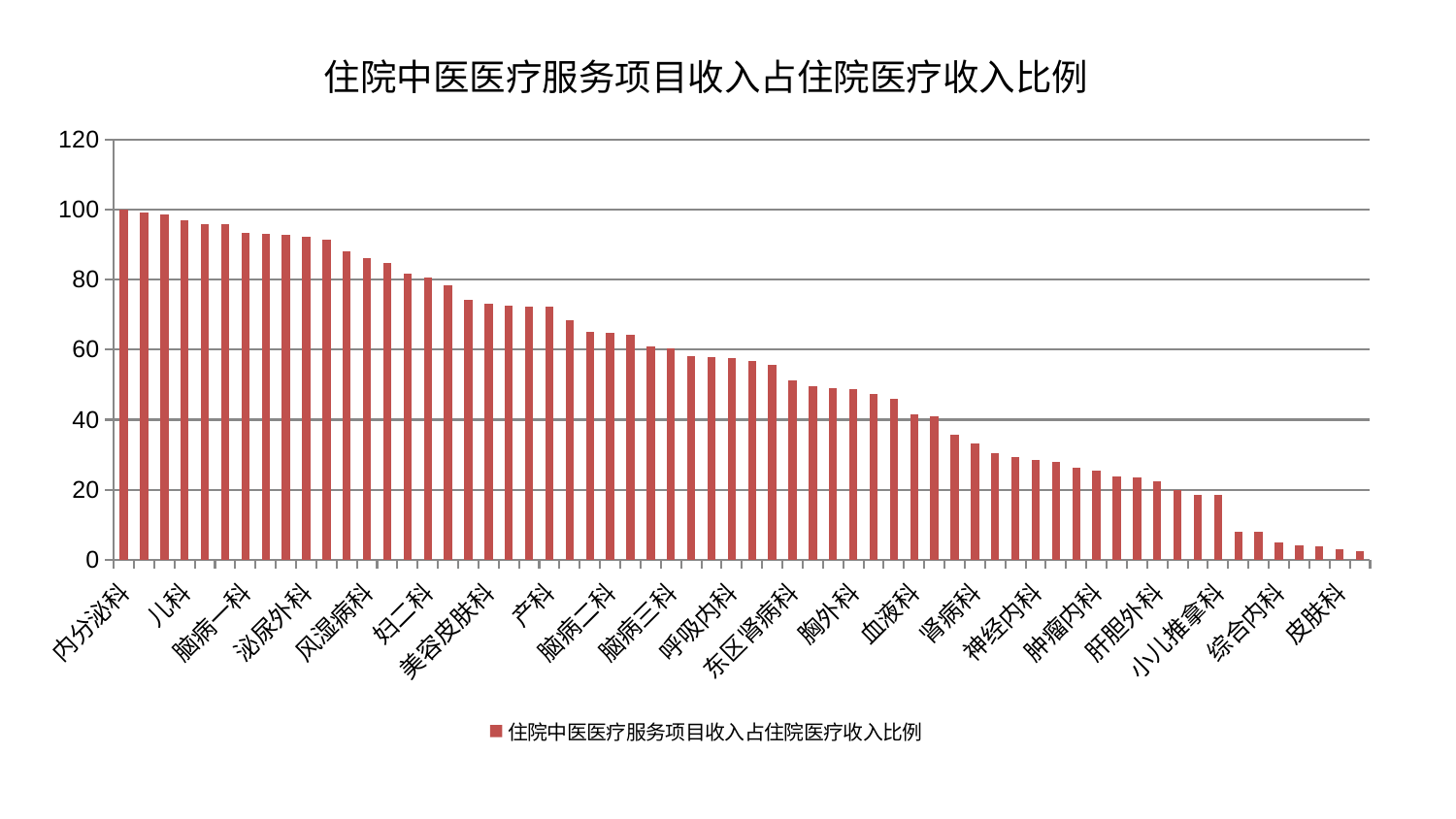

### Chart: 住院中医医疗服务项目收入占住院医疗收入比例

| Category | 住院中医医疗服务项目收入占住院医疗收入比例 |
|---|---|
| 内分泌科 | 99.99999999999999 |
| 身心医学科 | 99.22500177730561 |
| 显微骨科 | 98.68719299287878 |
| 儿科 | 97.02353360908829 |
| 推拿科 | 95.94879015284154 |
| 治未病中心 | 95.7934603252021 |
| 脑病一科 | 93.28367723340571 |
| 肝病科 | 93.07956639863751 |
| 肾脏内科 | 92.78663026294919 |
| 泌尿外科 | 92.11708408164272 |
| 乳腺甲状腺外科 | 91.45222111184059 |
| 心血管内科 | 88.05265078569658 |
| 风湿病科 | 86.10940014654776 |
| 脾胃病科 | 84.73578846604241 |
| 创伤骨科 | 81.59448150620594 |
| 妇二科 | 80.48422264966717 |
| 康复科 | 78.52803679231717 |
| 中医外治中心 | 74.261815691406 |
| 美容皮肤科 | 73.01632338132166 |
| 心病二科 | 72.5992983956588 |
| 脊柱骨科 | 72.40005108966983 |
| 产科 | 72.20712693222805 |
| 脾胃科消化科合并 | 68.4156851513891 |
| 神经外科 | 65.00698414745247 |
| 脑病二科 | 64.74451256394406 |
| 妇科妇二科合并 | 64.29797420361406 |
| 针灸科 | 60.92964311062642 |
| 脑病三科 | 60.43733058146301 |
| 耳鼻喉科 | 58.231986632666725 |
| 心病三科 | 57.94208058098628 |
| 呼吸内科 | 57.61465548673879 |
| 运动损伤骨科 | 56.80701487360379 |
| 重症医学科 | 55.6041346355942 |
| 东区肾病科 | 51.26122727732445 |
| 医院 | 49.497479034067005 |
| 普通外科 | 49.04433948405761 |
| 胸外科 | 48.8130611299728 |
| 肛肠科 | 47.387930648155596 |
| 中医经典科 | 45.87680272653691 |
| 血液科 | 41.60765301914301 |
| 东区重症医学科 | 41.10487448937531 |
| 心病一科 | 35.71779933461235 |
| 肾病科 | 33.334173964426924 |
| 眼科 | 30.416254715534773 |
| 周围血管科 | 29.202703805188953 |
| 神经内科 | 28.5251223462513 |
| 微创骨科 | 27.87361149573653 |
| 西区重症医学科 | 26.22953472600548 |
| 肿瘤内科 | 25.518813218204535 |
| 骨科 | 23.835510100061033 |
| 消化内科 | 23.562465410281547 |
| 肝胆外科 | 22.43336260062615 |
| 关节骨科 | 19.857399933410992 |
| 老年医学科 | 18.559380092987677 |
| 小儿推拿科 | 18.45405890310324 |
| 口腔科 | 8.103791271446102 |
| 妇科 | 7.980579647429697 |
| 综合内科 | 4.990893132410181 |
| 男科 | 4.06263585423813 |
| 小儿骨科 | 3.903816226747665 |
| 皮肤科 | 3.1297106230637253 |
| 心病四科 | 2.378728319196173 |
117